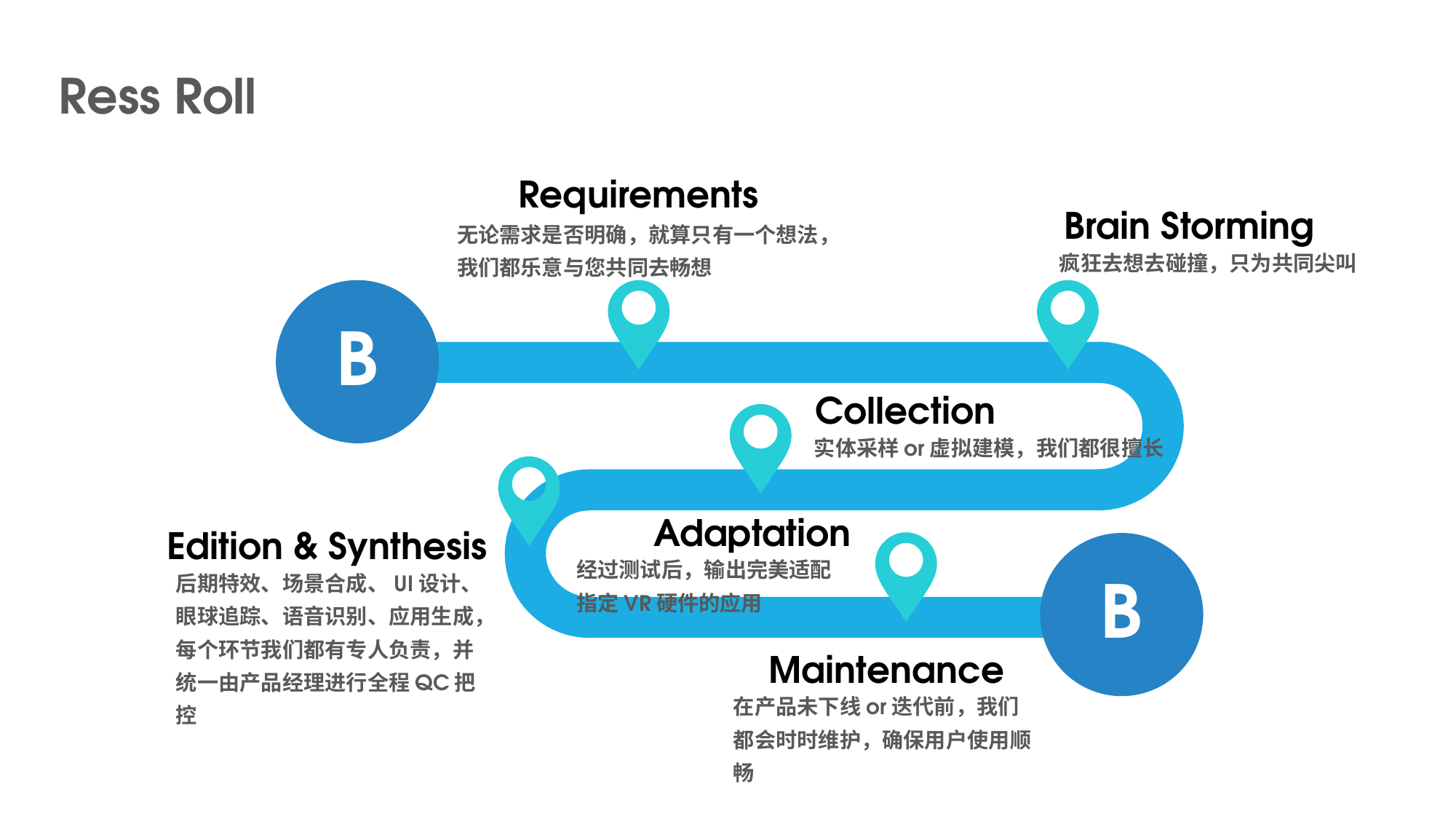

Ress Roll
Requirements
Brain Storming
无论需求是否明确，就算只有一个想法，我们都乐意与您共同去畅想
疯狂去想去碰撞，只为共同尖叫

B

Collection

实体采样or虚拟建模，我们都很擅长

Adaptation
Edition & Synthesis

B
经过测试后，输出完美适配指定VR硬件的应用
后期特效、场景合成、UI设计、眼球追踪、语音识别、应用生成，每个环节我们都有专人负责，并统一由产品经理进行全程QC把控

Maintenance
在产品未下线or迭代前，我们都会时时维护，确保用户使用顺畅